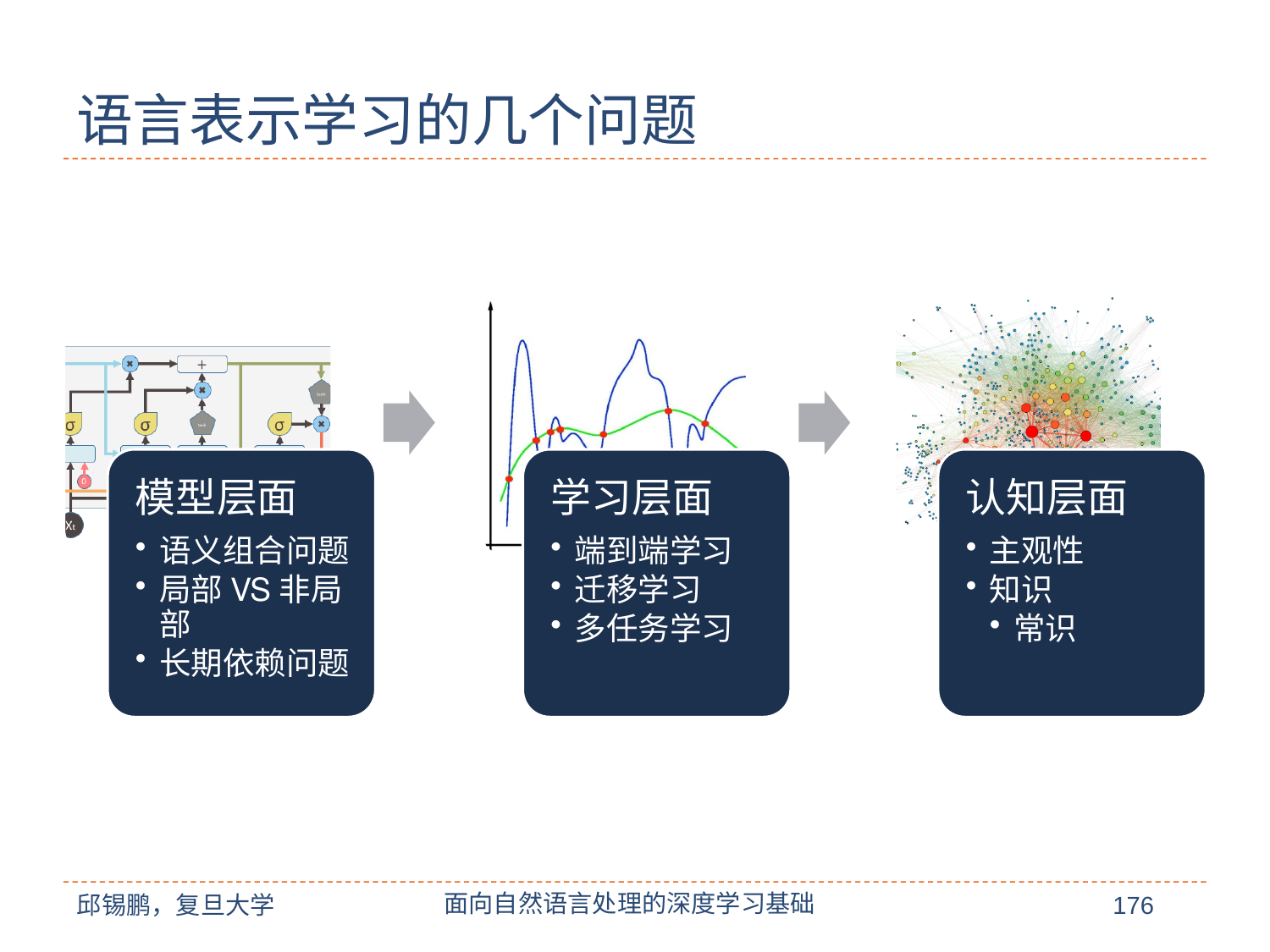

# 语言表示学习的几个问题
模型层面
语义组合问题
局部VS非局部
长期依赖问题

学习层面
端到端学习
迁移学习
多任务学习

认知层面
主观性
知识
常识